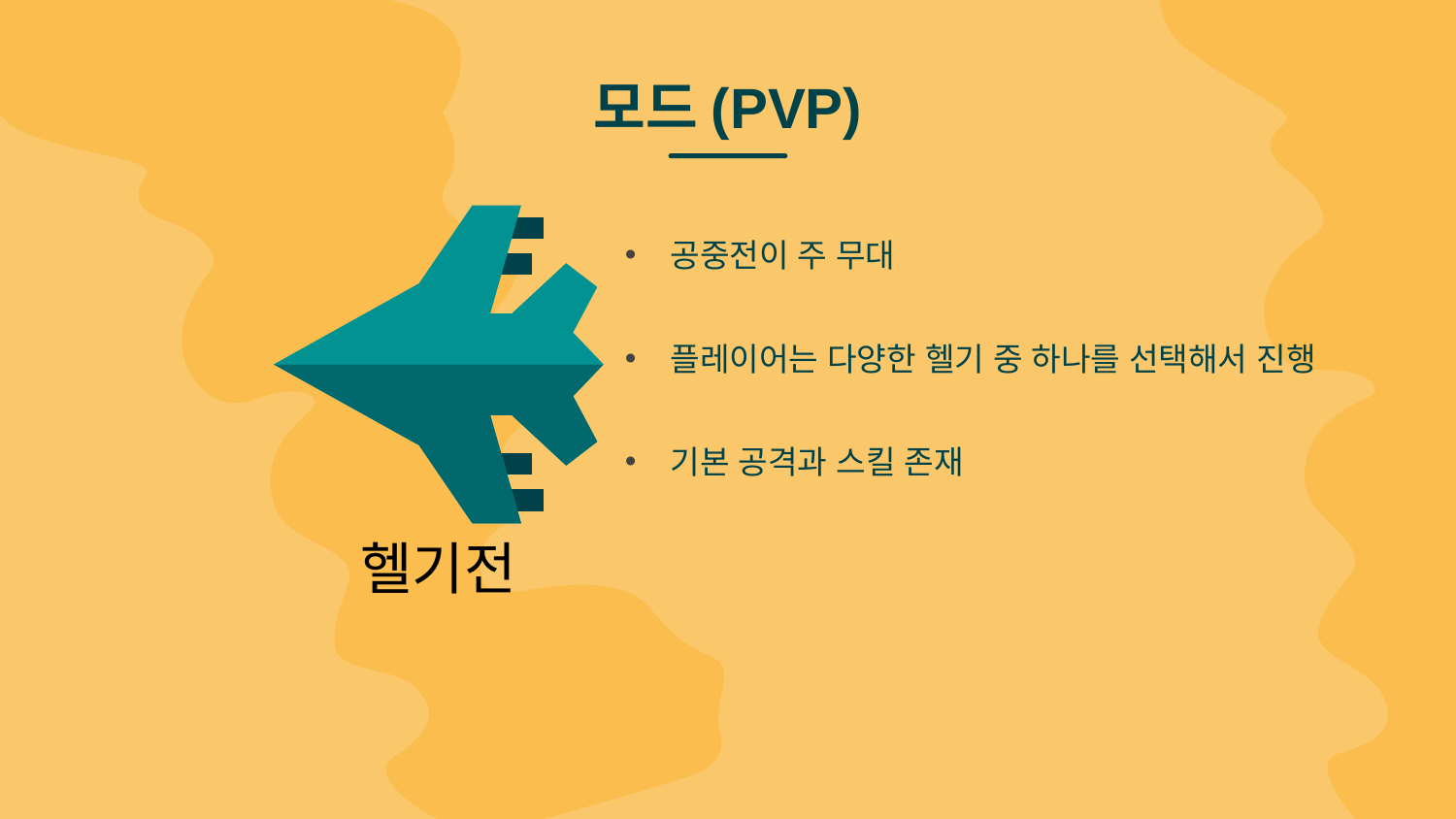

# 모드(PVP)

공중전이 주 무대
플레이어는 다양한 헬기 중 하나를 선택해서 진행
기본 공격과 스킬 존재

헬기전